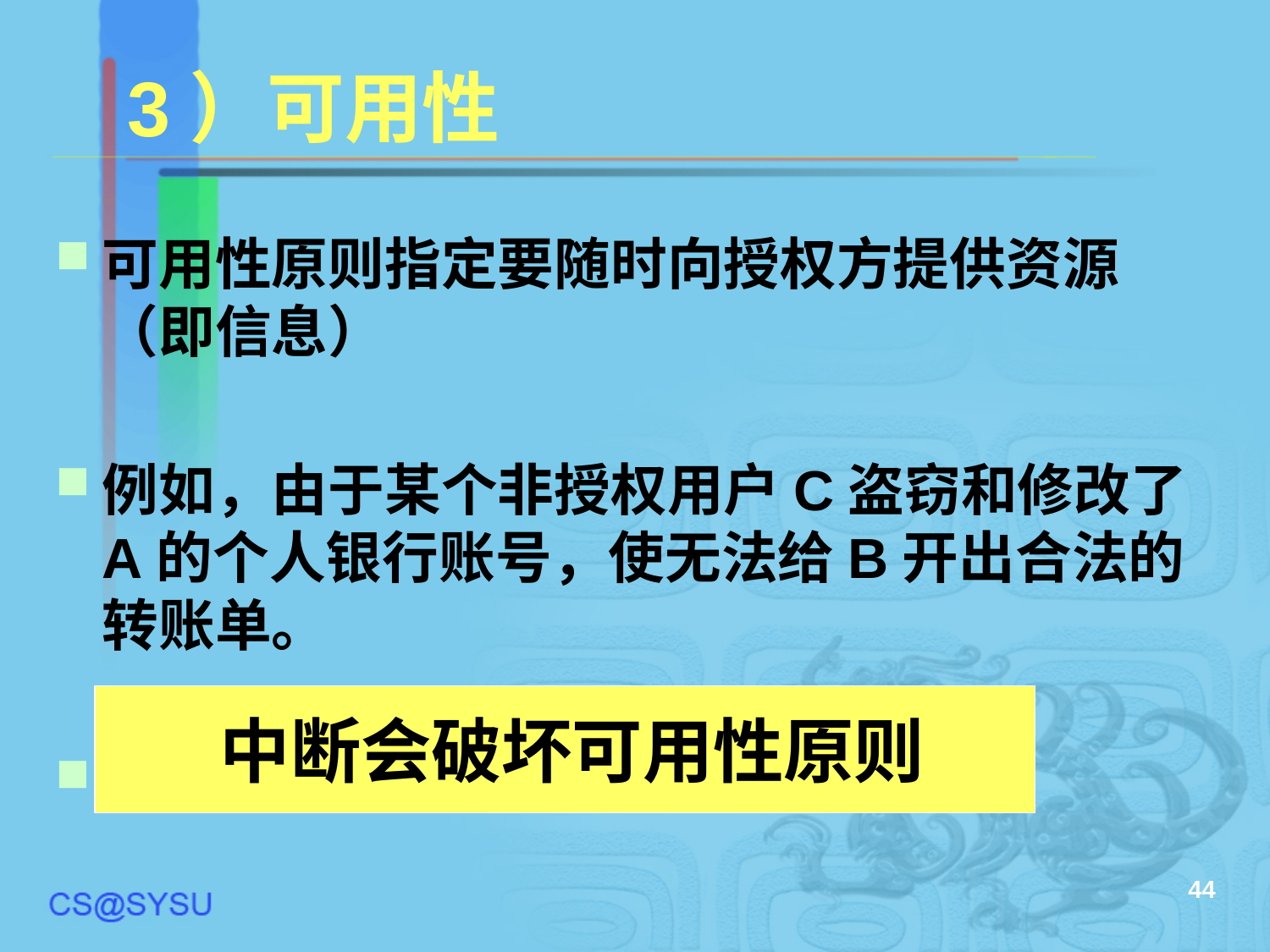

可用性原则指定要随时向授权方提供资源（即信息）

例如，由于某个非授权用户C盗窃和修改了A的个人银行账号，使无法给B开出合法的转账单。

# 3）可用性
 中断会破坏可用性原则

44
44